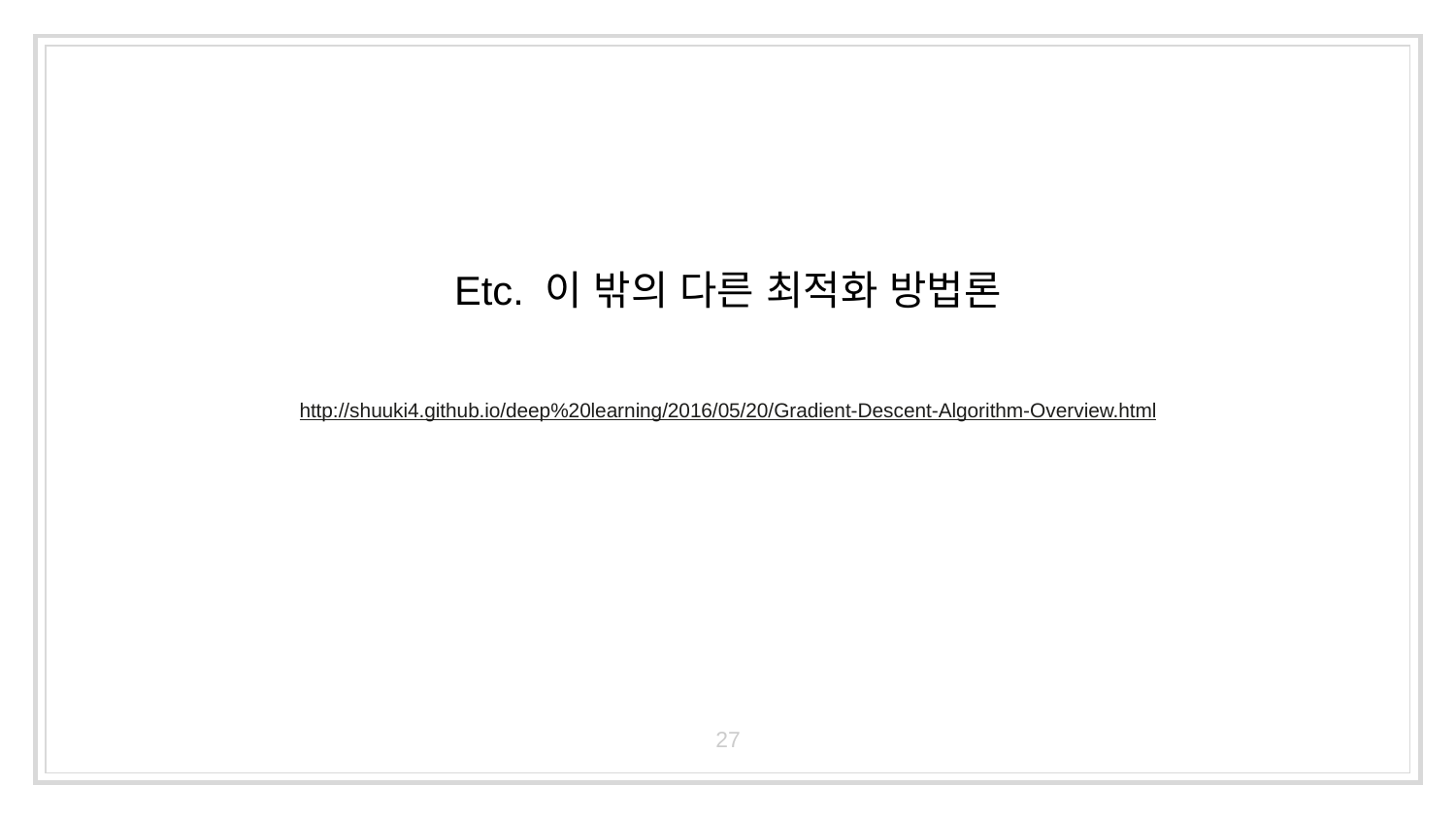

# Etc. 이 밖의 다른 최적화 방법론 http://shuuki4.github.io/deep%20learning/2016/05/20/Gradient-Descent-Algorithm-Overview.html
27